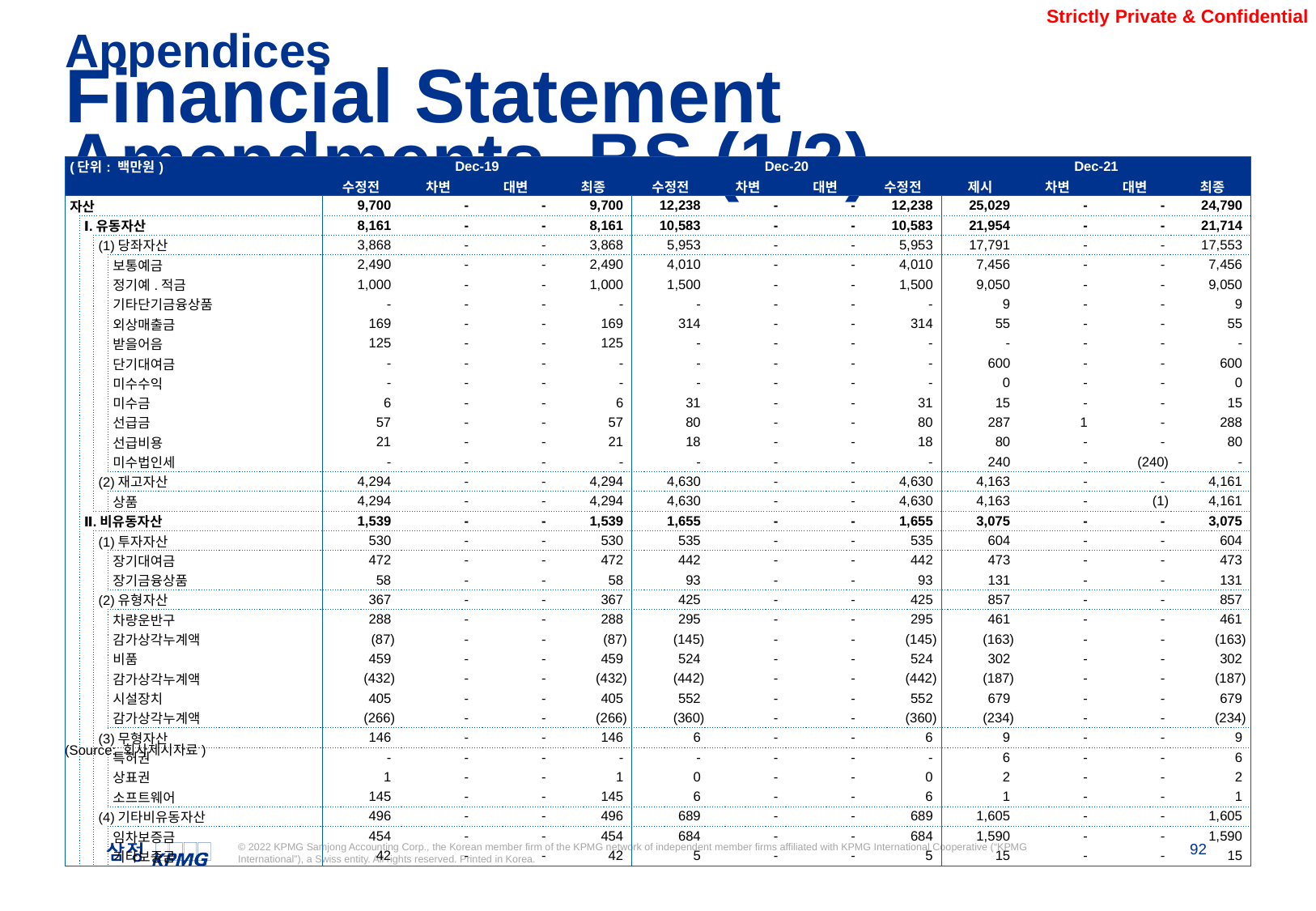

Appendices
Financial Statement Amendments_BS (1/2)
| (단위: 백만원) |  |  |  | Dec-19 |  |  |  | Dec-20 |  |  |  | Dec-21 |  |  |  |
| --- | --- | --- | --- | --- | --- | --- | --- | --- | --- | --- | --- | --- | --- | --- | --- |
|  |  |  |  | 수정전 | 차변 | 대변 | 최종 | 수정전 | 차변 | 대변 | 수정전 | 제시 | 차변 | 대변 | 최종 |
| 자산 |  |  |  | 9,700 | - | - | 9,700 | 12,238 | - | - | 12,238 | 25,029 | - | - | 24,790 |
|  | Ⅰ.유동자산 |  |  | 8,161 | - | - | 8,161 | 10,583 | - | - | 10,583 | 21,954 | - | - | 21,714 |
|  |  | (1)당좌자산 |  | 3,868 | - | - | 3,868 | 5,953 | - | - | 5,953 | 17,791 | - | - | 17,553 |
|  |  |  | 보통예금 | 2,490 | - | - | 2,490 | 4,010 | - | - | 4,010 | 7,456 | - | - | 7,456 |
|  |  |  | 정기예.적금 | 1,000 | - | - | 1,000 | 1,500 | - | - | 1,500 | 9,050 | - | - | 9,050 |
|  |  |  | 기타단기금융상품 | - | - | - | - | - | - | - | - | 9 | - | - | 9 |
|  |  |  | 외상매출금 | 169 | - | - | 169 | 314 | - | - | 314 | 55 | - | - | 55 |
|  |  |  | 받을어음 | 125 | - | - | 125 | - | - | - | - | - | - | - | - |
|  |  |  | 단기대여금 | - | - | - | - | - | - | - | - | 600 | - | - | 600 |
|  |  |  | 미수수익 | - | - | - | - | - | - | - | - | 0 | - | - | 0 |
|  |  |  | 미수금 | 6 | - | - | 6 | 31 | - | - | 31 | 15 | - | - | 15 |
|  |  |  | 선급금 | 57 | - | - | 57 | 80 | - | - | 80 | 287 | 1 | - | 288 |
|  |  |  | 선급비용 | 21 | - | - | 21 | 18 | - | - | 18 | 80 | - | - | 80 |
|  |  |  | 미수법인세 | - | - | - | - | - | - | - | - | 240 | - | (240) | - |
|  |  | (2)재고자산 |  | 4,294 | - | - | 4,294 | 4,630 | - | - | 4,630 | 4,163 | - | - | 4,161 |
|  |  |  | 상품 | 4,294 | - | - | 4,294 | 4,630 | - | - | 4,630 | 4,163 | - | (1) | 4,161 |
|  | Ⅱ.비유동자산 |  |  | 1,539 | - | - | 1,539 | 1,655 | - | - | 1,655 | 3,075 | - | - | 3,075 |
|  |  | (1)투자자산 |  | 530 | - | - | 530 | 535 | - | - | 535 | 604 | - | - | 604 |
|  |  |  | 장기대여금 | 472 | - | - | 472 | 442 | - | - | 442 | 473 | - | - | 473 |
|  |  |  | 장기금융상품 | 58 | - | - | 58 | 93 | - | - | 93 | 131 | - | - | 131 |
|  |  | (2)유형자산 |  | 367 | - | - | 367 | 425 | - | - | 425 | 857 | - | - | 857 |
|  |  |  | 차량운반구 | 288 | - | - | 288 | 295 | - | - | 295 | 461 | - | - | 461 |
|  |  |  | 감가상각누계액 | (87) | - | - | (87) | (145) | - | - | (145) | (163) | - | - | (163) |
|  |  |  | 비품 | 459 | - | - | 459 | 524 | - | - | 524 | 302 | - | - | 302 |
|  |  |  | 감가상각누계액 | (432) | - | - | (432) | (442) | - | - | (442) | (187) | - | - | (187) |
|  |  |  | 시설장치 | 405 | - | - | 405 | 552 | - | - | 552 | 679 | - | - | 679 |
|  |  |  | 감가상각누계액 | (266) | - | - | (266) | (360) | - | - | (360) | (234) | - | - | (234) |
|  |  | (3)무형자산 |  | 146 | - | - | 146 | 6 | - | - | 6 | 9 | - | - | 9 |
|  |  |  | 특허권 | - | - | - | - | - | - | - | - | 6 | - | - | 6 |
|  |  |  | 상표권 | 1 | - | - | 1 | 0 | - | - | 0 | 2 | - | - | 2 |
|  |  |  | 소프트웨어 | 145 | - | - | 145 | 6 | - | - | 6 | 1 | - | - | 1 |
|  |  | (4)기타비유동자산 |  | 496 | - | - | 496 | 689 | - | - | 689 | 1,605 | - | - | 1,605 |
|  |  |  | 임차보증금 | 454 | - | - | 454 | 684 | - | - | 684 | 1,590 | - | - | 1,590 |
|  |  |  | 기타보증금 | 42 | - | - | 42 | 5 | - | - | 5 | 15 | - | - | 15 |
(Source: 회사제시자료)